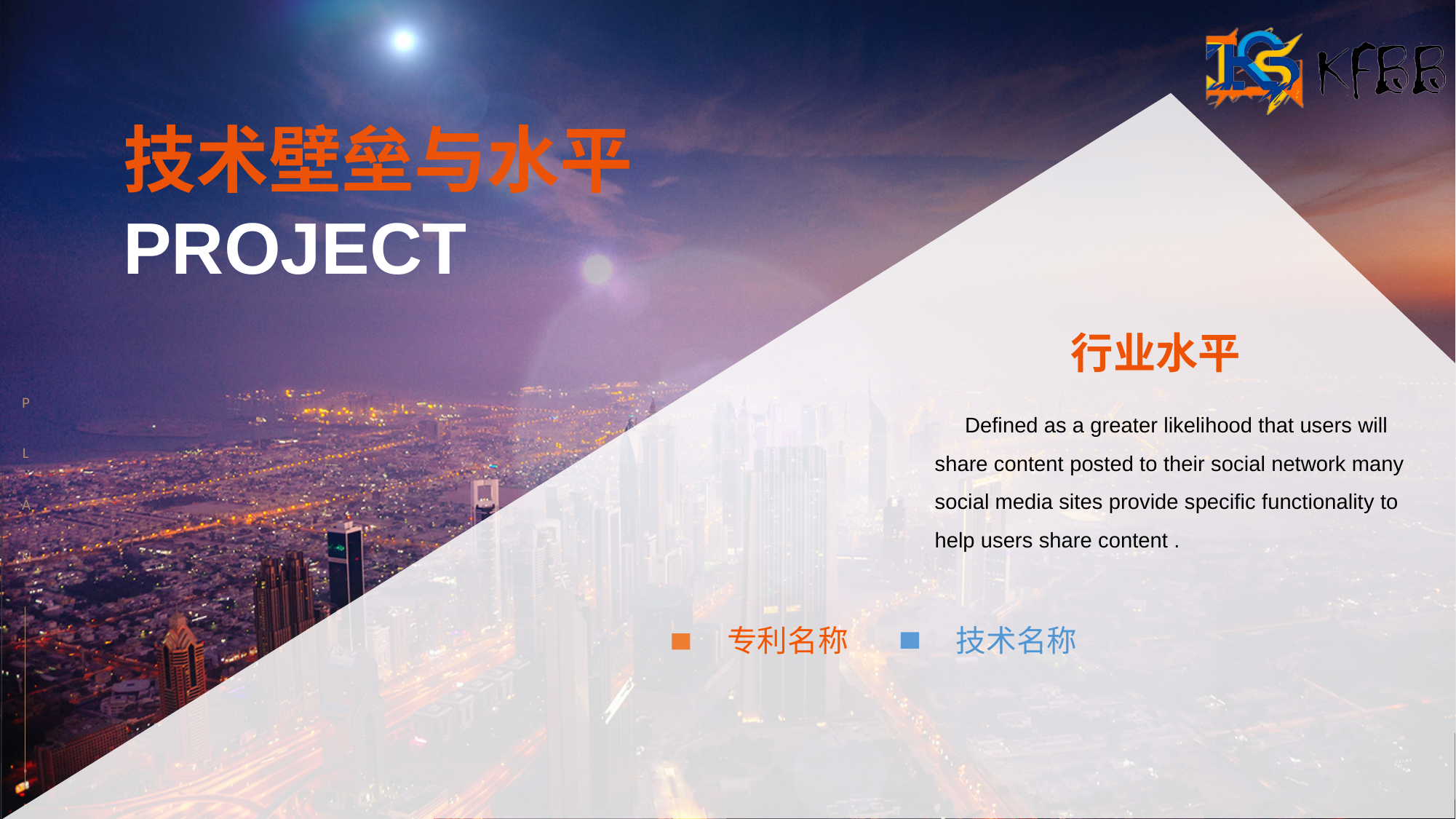

技术壁垒与水平 PROJECT
行业水平
     Defined as a greater likelihood that users will share content posted to their social network many social media sites provide specific functionality to help users share content .
P
 L
A
N
专利名称

技术名称